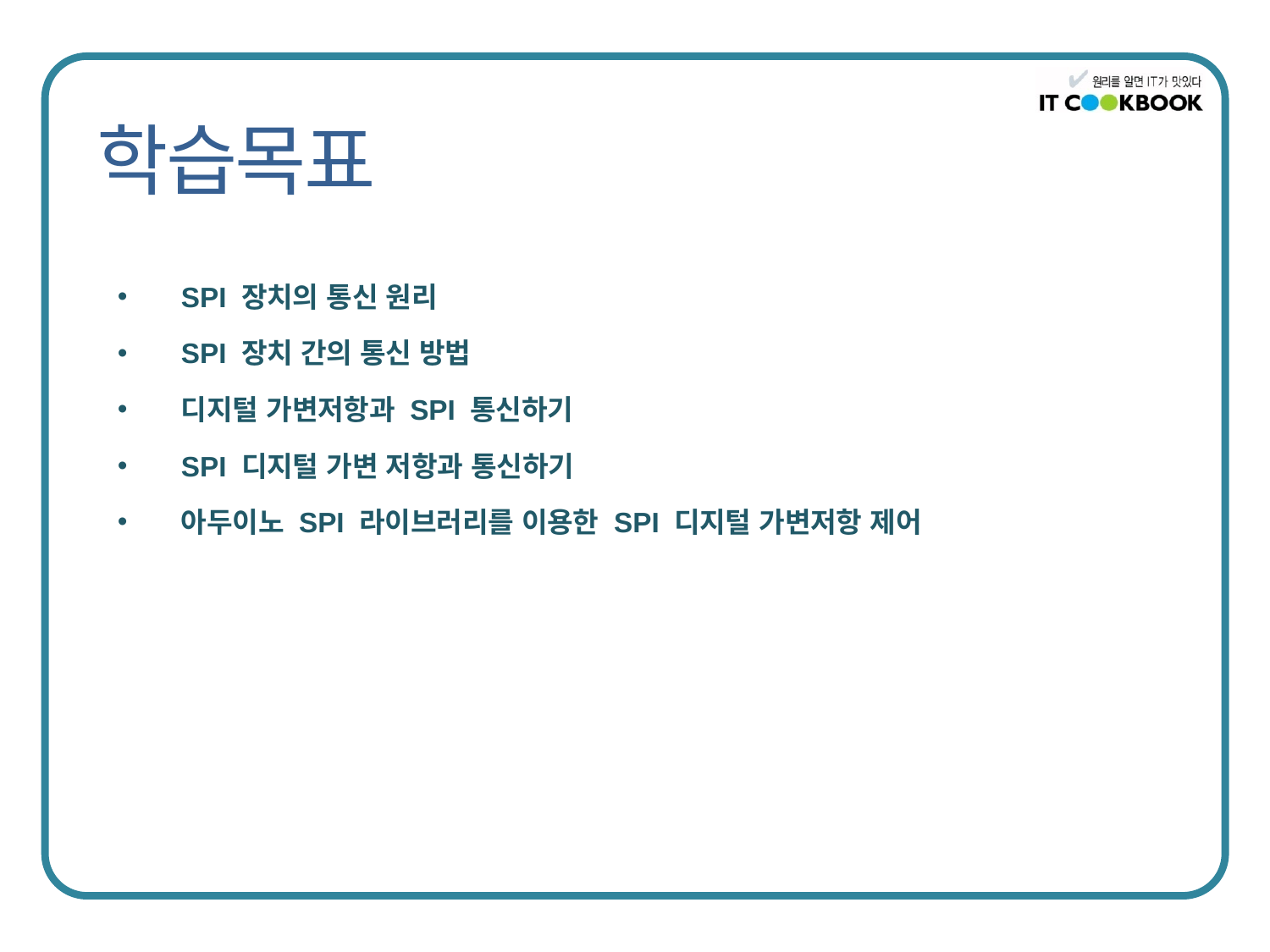

SPI 장치의 통신 원리
SPI 장치 간의 통신 방법
디지털 가변저항과 SPI 통신하기
SPI 디지털 가변 저항과 통신하기
아두이노 SPI 라이브러리를 이용한 SPI 디지털 가변저항 제어